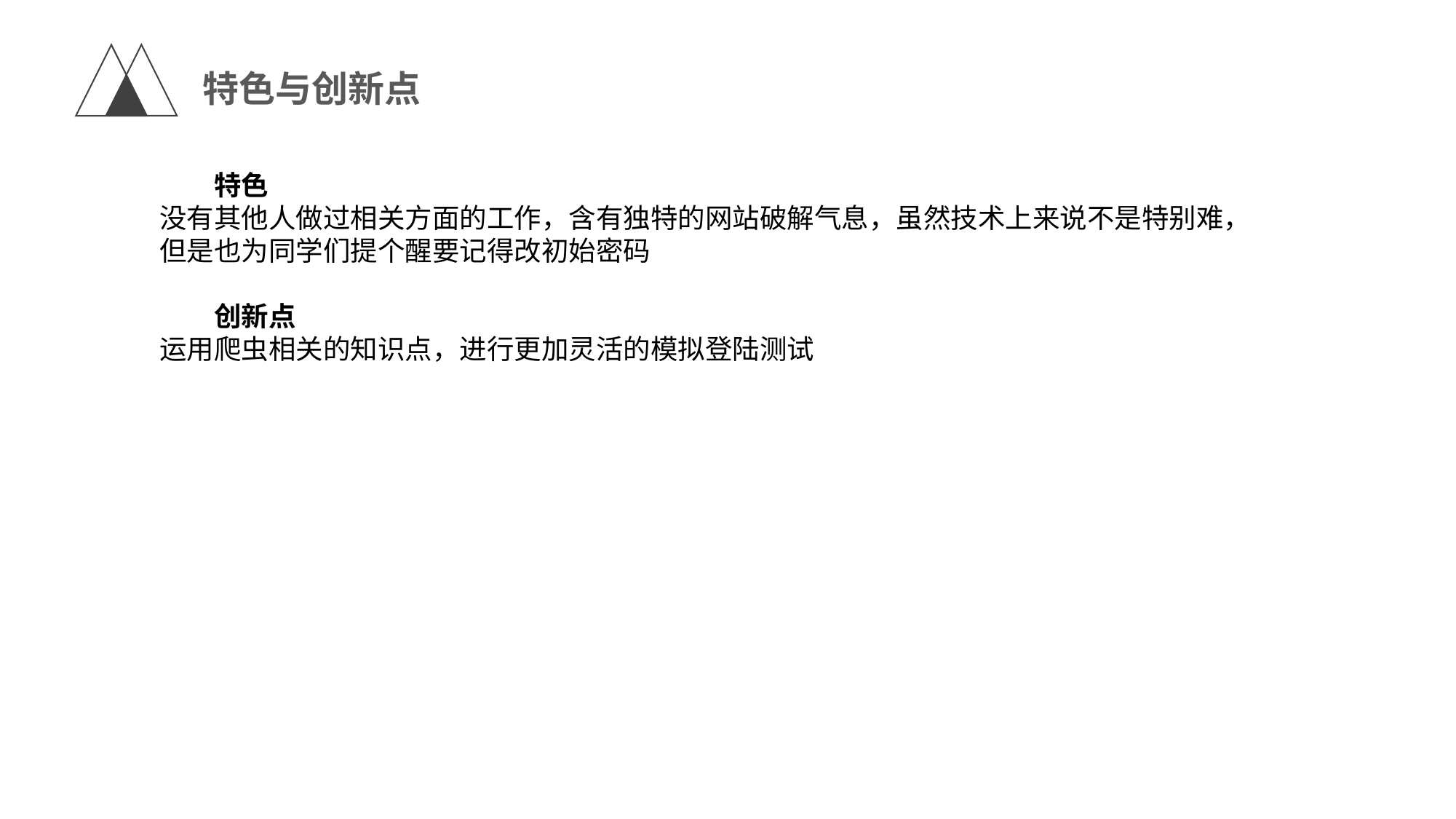

特色与创新点
特色
没有其他人做过相关方面的工作，含有独特的网站破解气息，虽然技术上来说不是特别难，但是也为同学们提个醒要记得改初始密码

创新点
运用爬虫相关的知识点，进行更加灵活的模拟登陆测试